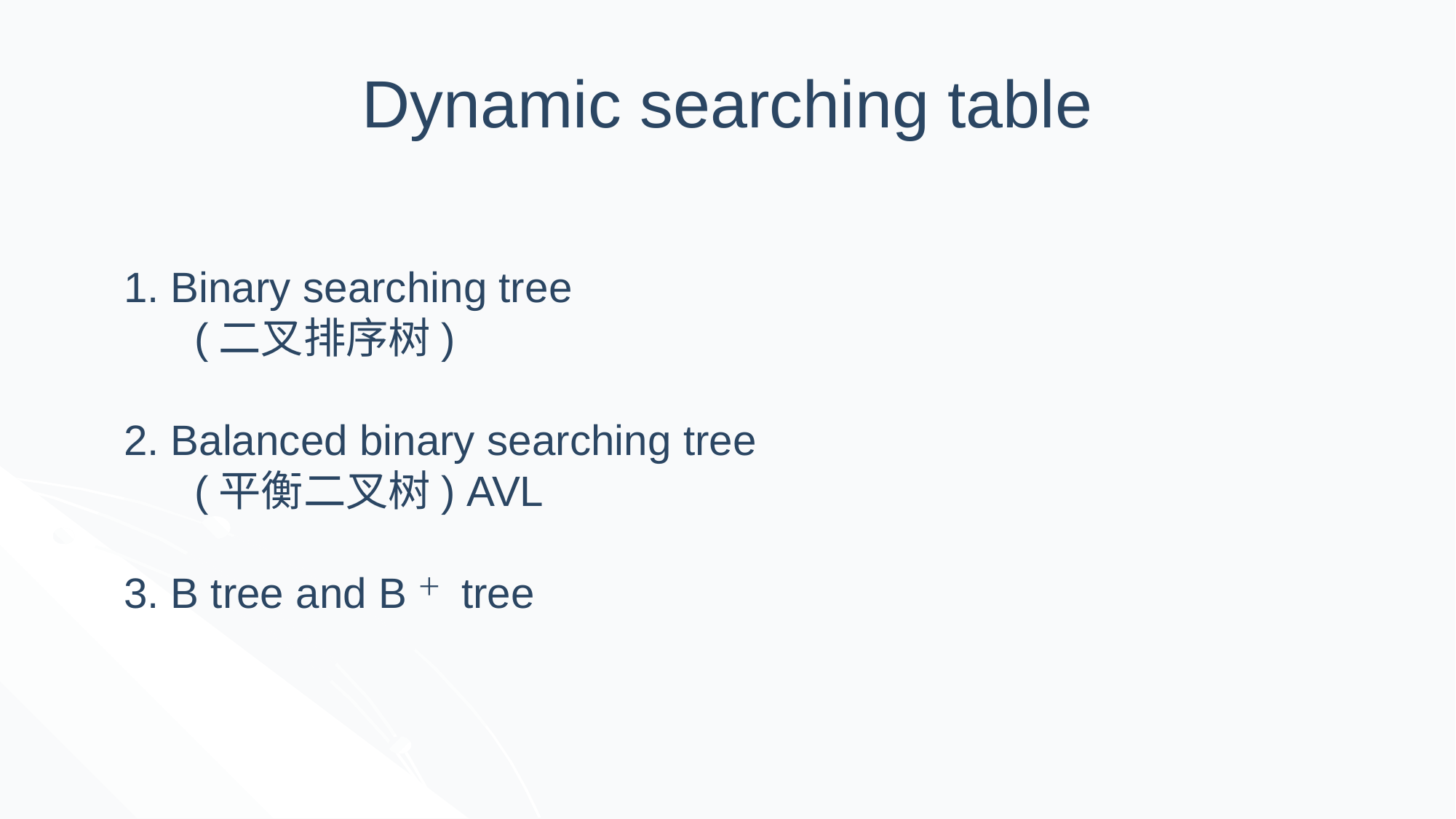

Dynamic searching table
1. Binary searching tree
      (二叉排序树)

2. Balanced binary searching tree
      (平衡二叉树) AVL

3. B tree and B＋ tree